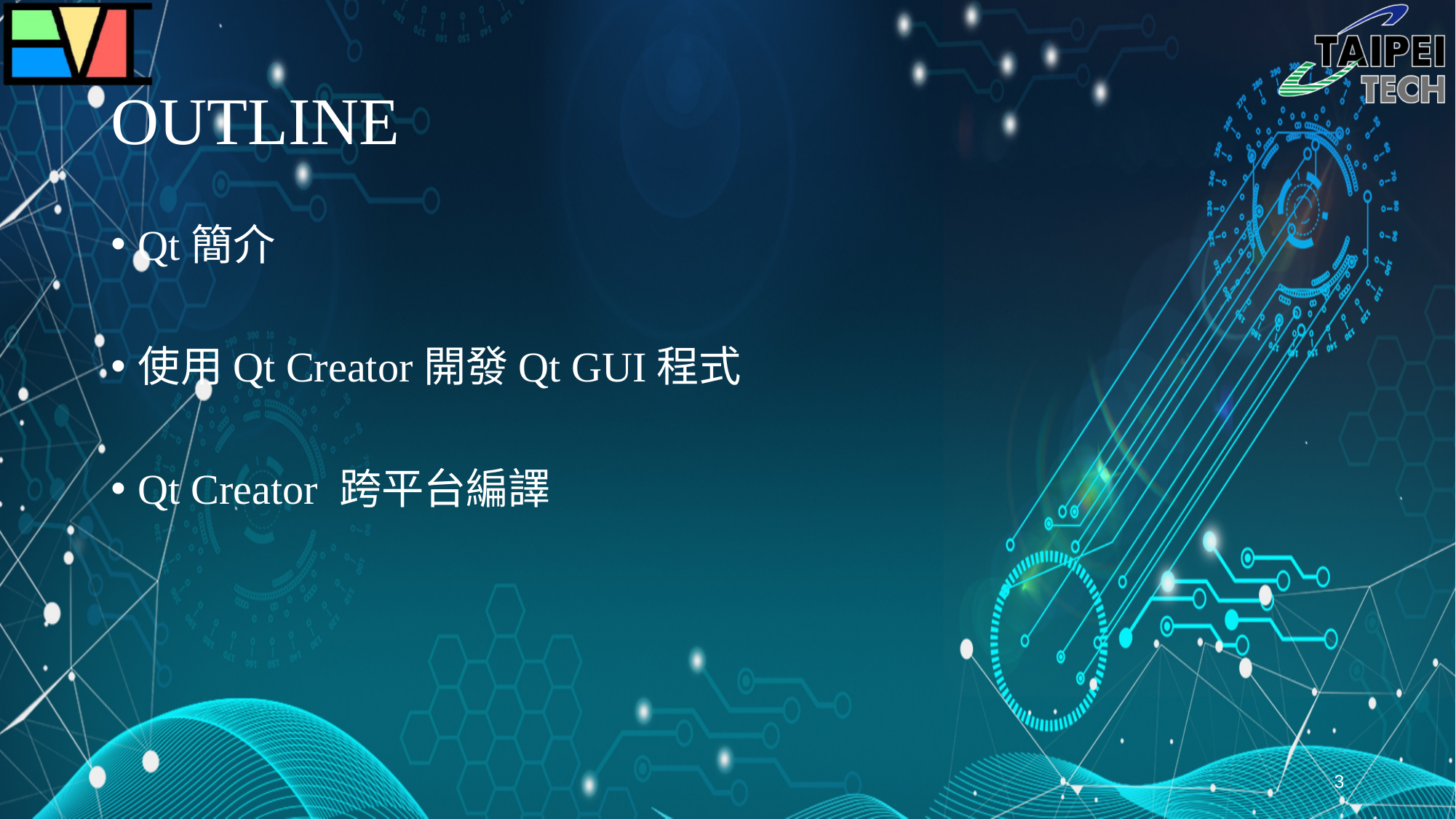

# OUTLINE
Qt簡介

使用Qt Creator開發Qt GUI程式

Qt Creator 跨平台編譯
3